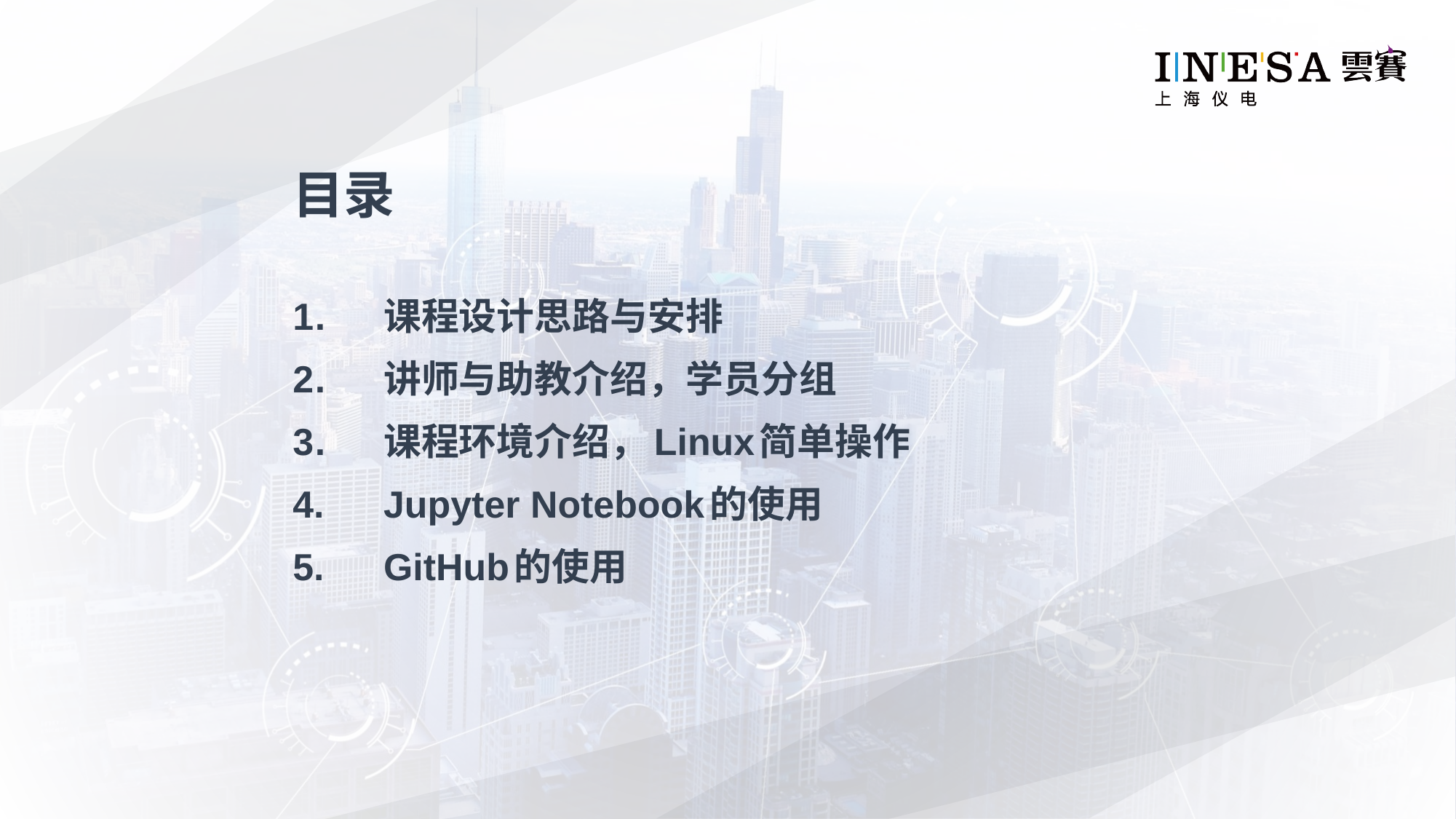

目录

课程设计思路与安排
讲师与助教介绍，学员分组
课程环境介绍，Linux简单操作
Jupyter Notebook的使用
GitHub的使用